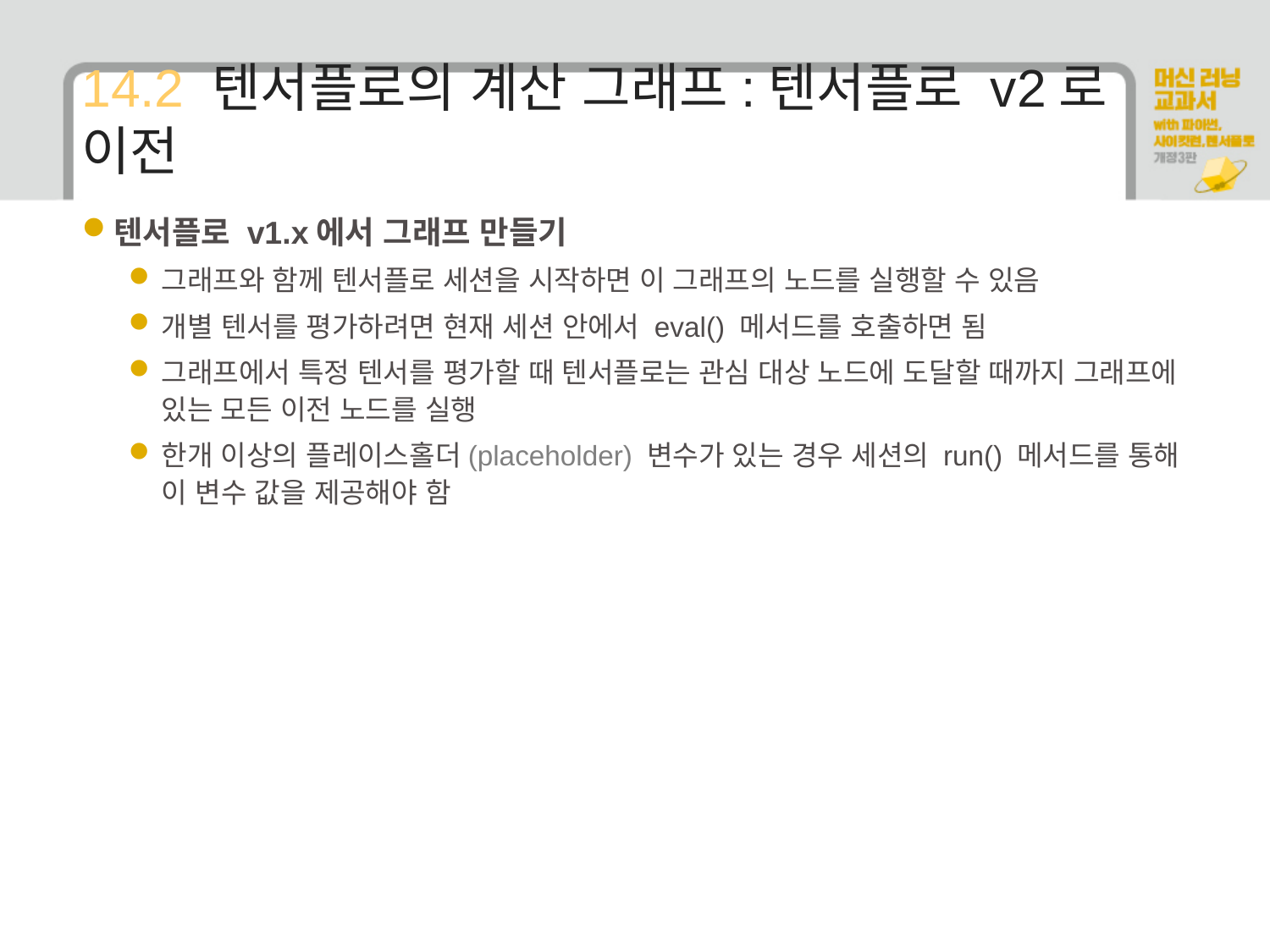

# 14.2 텐서플로의 계산 그래프:텐서플로 v2로 이전
텐서플로 v1.x에서 그래프 만들기
그래프와 함께 텐서플로 세션을 시작하면 이 그래프의 노드를 실행할 수 있음
개별 텐서를 평가하려면 현재 세션 안에서 eval() 메서드를 호출하면 됨
그래프에서 특정 텐서를 평가할 때 텐서플로는 관심 대상 노드에 도달할 때까지 그래프에 있는 모든 이전 노드를 실행
한개 이상의 플레이스홀더(placeholder) 변수가 있는 경우 세션의 run() 메서드를 통해 이 변수 값을 제공해야 함